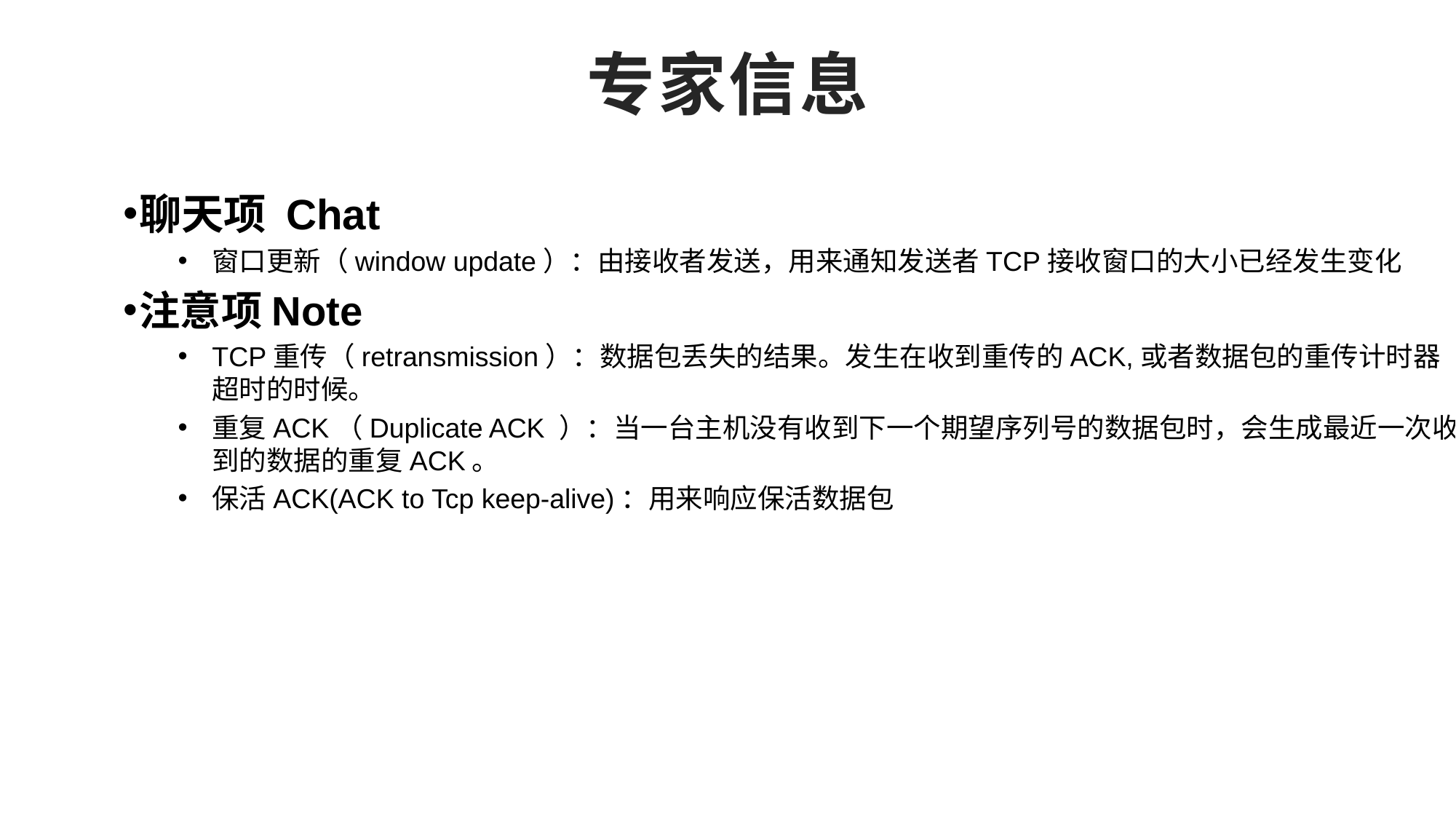

# 专家信息
聊天项 Chat
窗口更新（window update）：由接收者发送，用来通知发送者TCP接收窗口的大小已经发生变化
注意项Note
TCP重传（retransmission）：数据包丢失的结果。发生在收到重传的ACK,或者数据包的重传计时器超时的时候。
重复ACK（Duplicate ACK ）：当一台主机没有收到下一个期望序列号的数据包时，会生成最近一次收到的数据的重复ACK。
保活ACK(ACK to Tcp keep-alive)：用来响应保活数据包